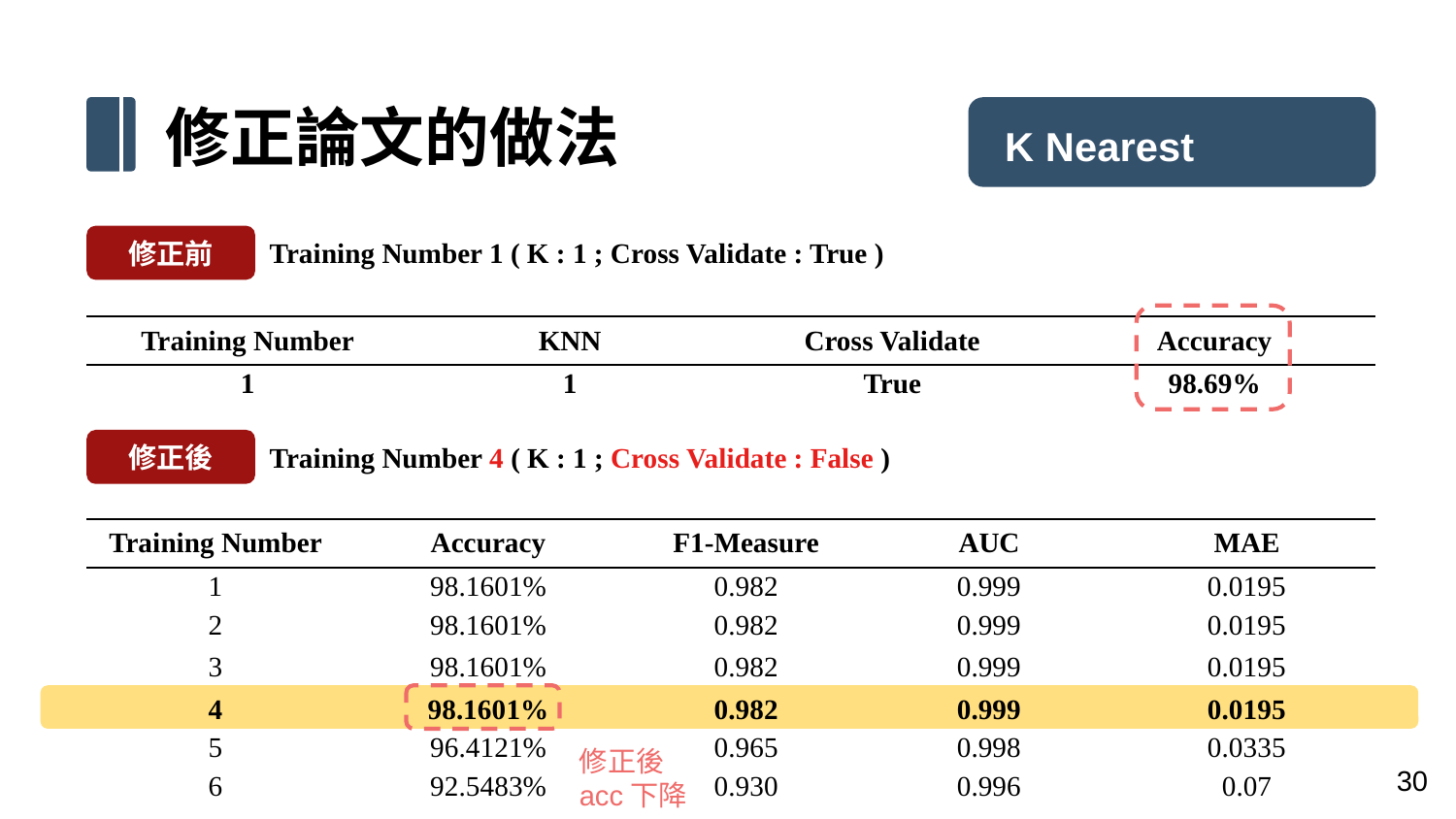

修正論文的做法                         K Nearest Neighbor

修正前
Training Number 1 ( K : 1 ; Cross Validate : True )

| Training Number | KNN | Cross Validate | Accuracy |
| --- | --- | --- | --- |
| 1 | 1 | True | 98.69% |
修正後
Training Number 4 ( K : 1 ; Cross Validate : False )
| Training Number | Accuracy | F1-Measure | AUC | MAE |
| --- | --- | --- | --- | --- |
| 1 | 98.1601% | 0.982 | 0.999 | 0.0195 |
| 2 | 98.1601% | 0.982 | 0.999 | 0.0195 |
| 3 | 98.1601% | 0.982 | 0.999 | 0.0195 |
| 4 | 98.1601% | 0.982 | 0.999 | 0.0195 |
| 5 | 96.4121% | 0.965 | 0.998 | 0.0335 |
| 6 | 92.5483% | 0.930 | 0.996 | 0.07 |

修正後
acc下降
30